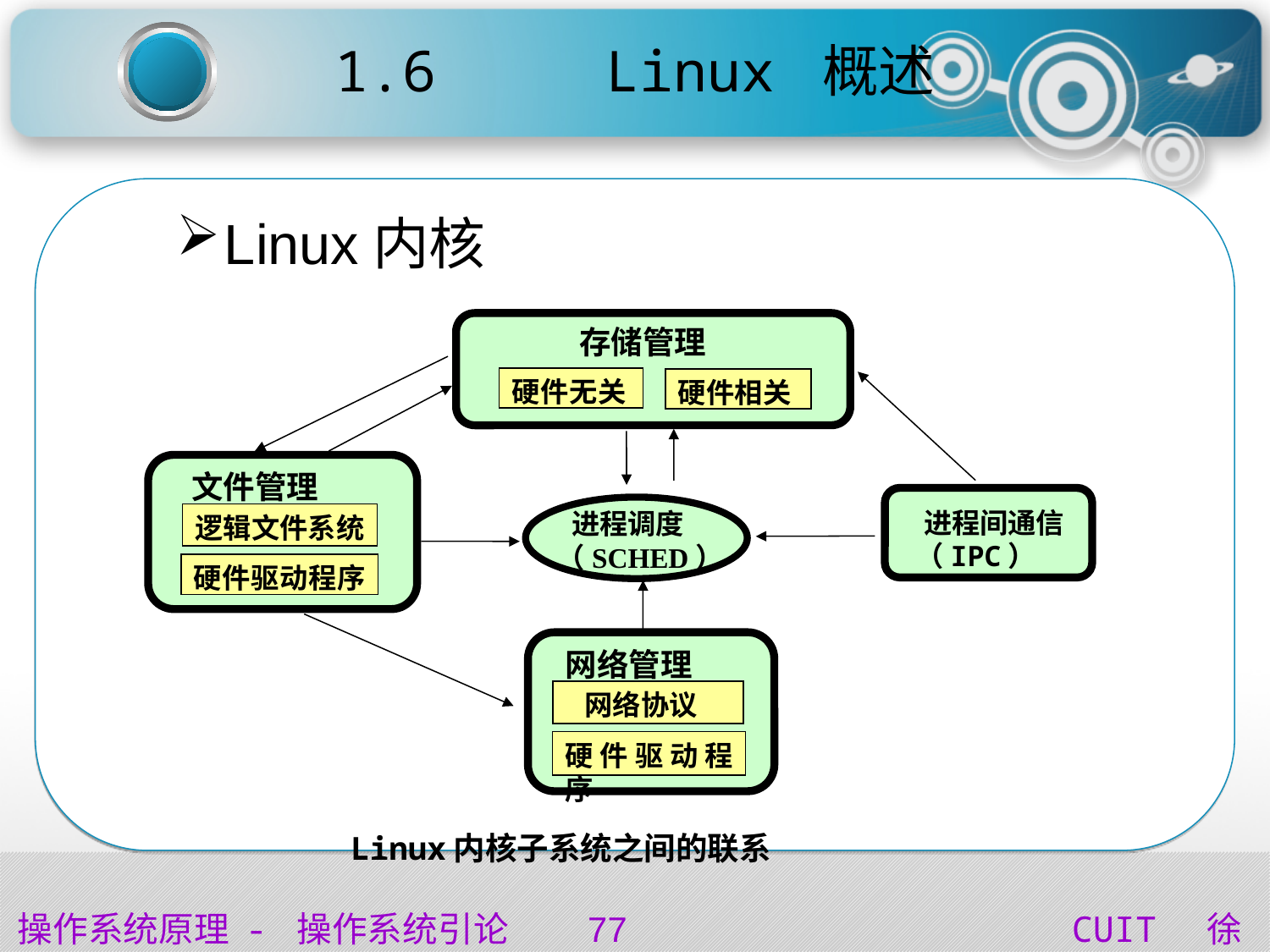

# 1.6     Linux 概述
Linux内核

存储管理
硬件无关
硬件相关

文件管理
逻辑文件系统
硬件驱动程序

进程间通信 （IPC）

进程调度
（SCHED）

网络管理
网络协议
硬件驱动程序
Linux内核子系统之间的联系